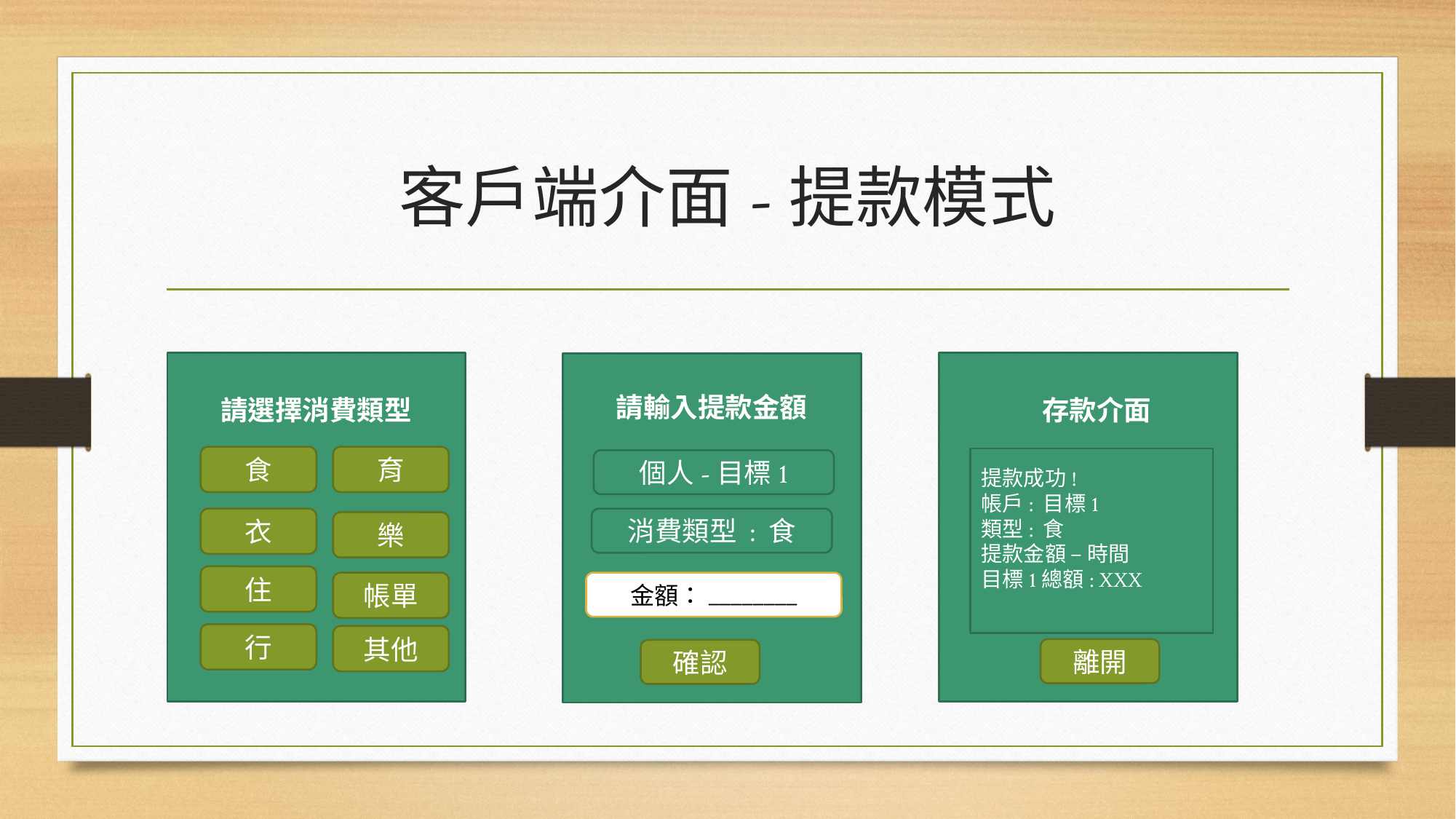

# 客戶端介面-提款模式

請選擇消費類型
食
育
衣
樂
住
帳單
行
其他

存款介面
提款成功!
帳戶: 目標1
類型: 食
提款金額 – 時間
目標1總額: XXX

離開

請輸入提款金額
個人-目標1
金額：________
確認
消費類型 : 食